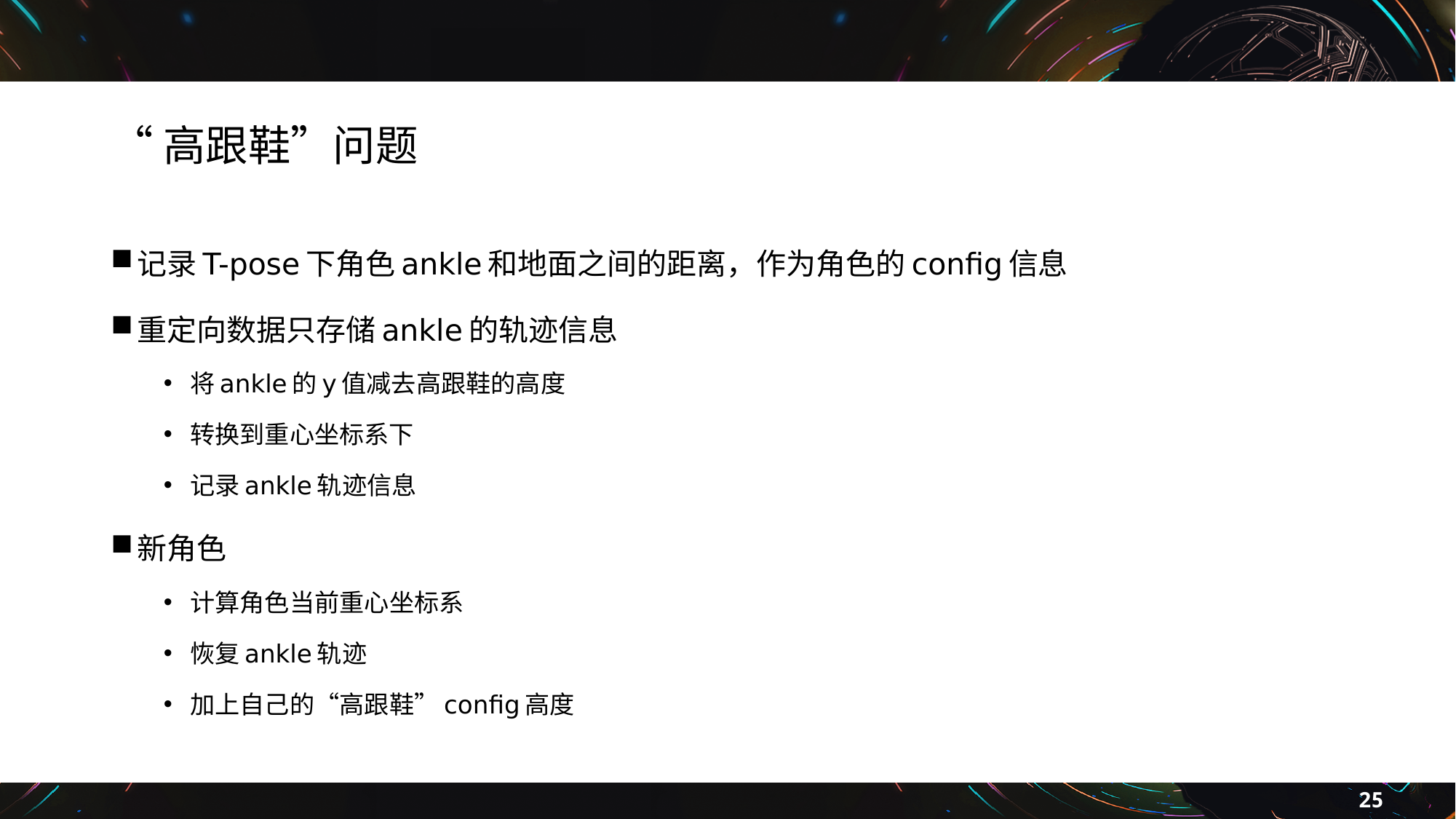

# “高跟鞋”问题
记录T-pose下角色ankle和地面之间的距离，作为角色的config信息
重定向数据只存储ankle的轨迹信息
将ankle的y值减去高跟鞋的高度
转换到重心坐标系下
记录ankle轨迹信息
新角色
计算角色当前重心坐标系
恢复ankle轨迹
加上自己的“高跟鞋”config高度
25